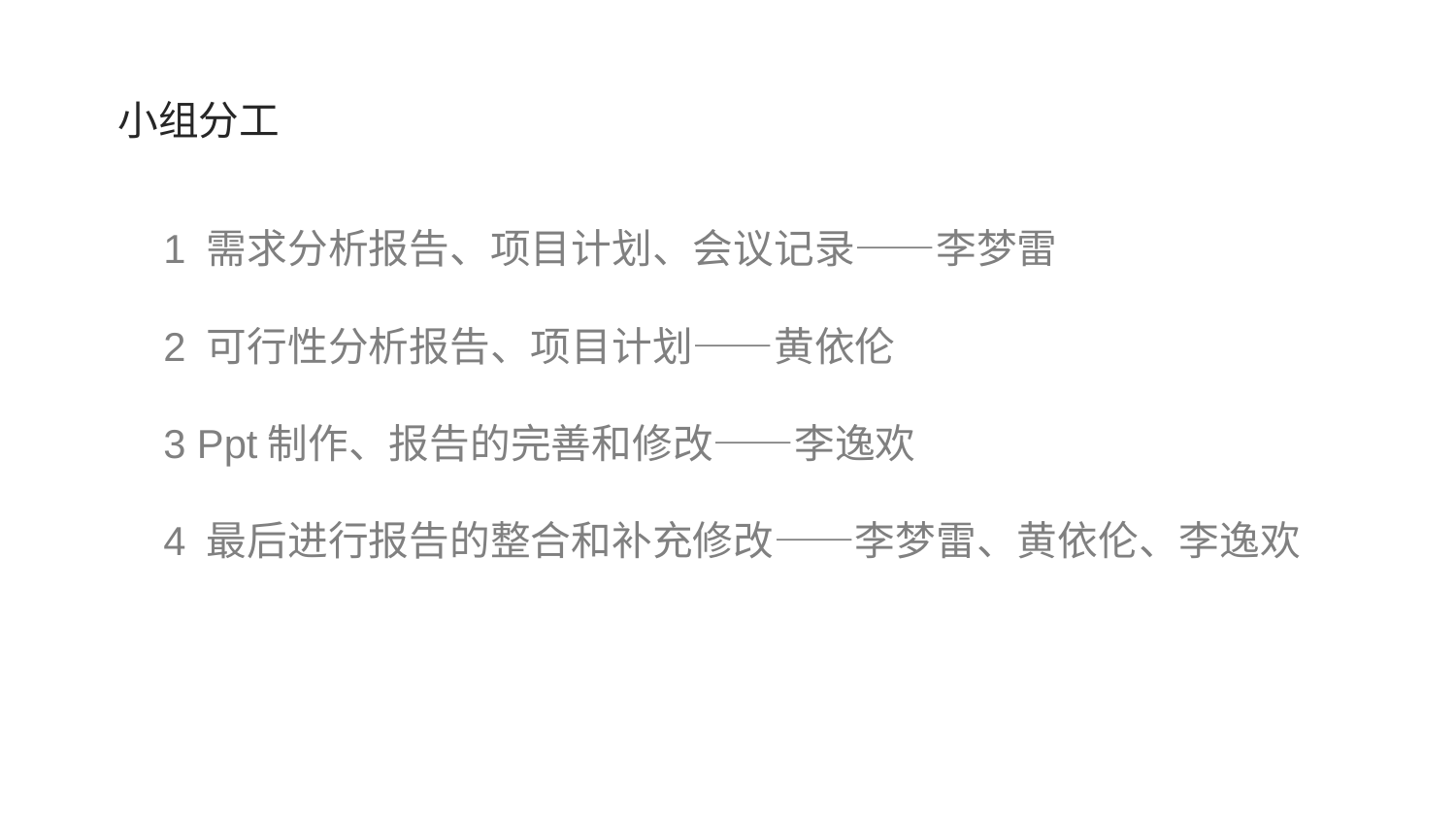

小组分工
1 需求分析报告、项目计划、会议记录——李梦雷

2 可行性分析报告、项目计划——黄依伦

3 Ppt制作、报告的完善和修改——李逸欢

4 最后进行报告的整合和补充修改——李梦雷、黄依伦、李逸欢